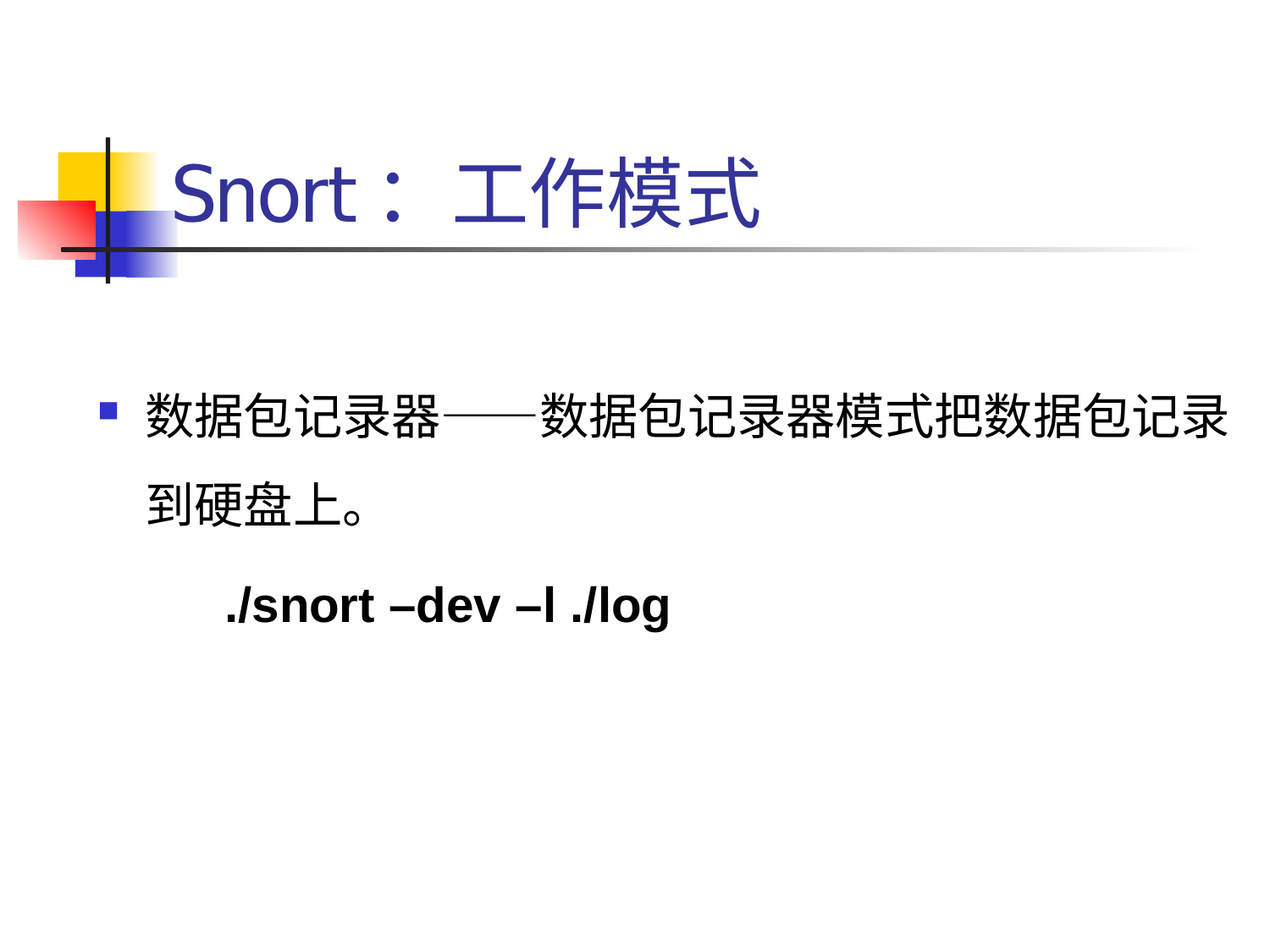

# Snort：工作模式

数据包记录器——数据包记录器模式把数据包记录到硬盘上。
	./snort –dev –l ./log